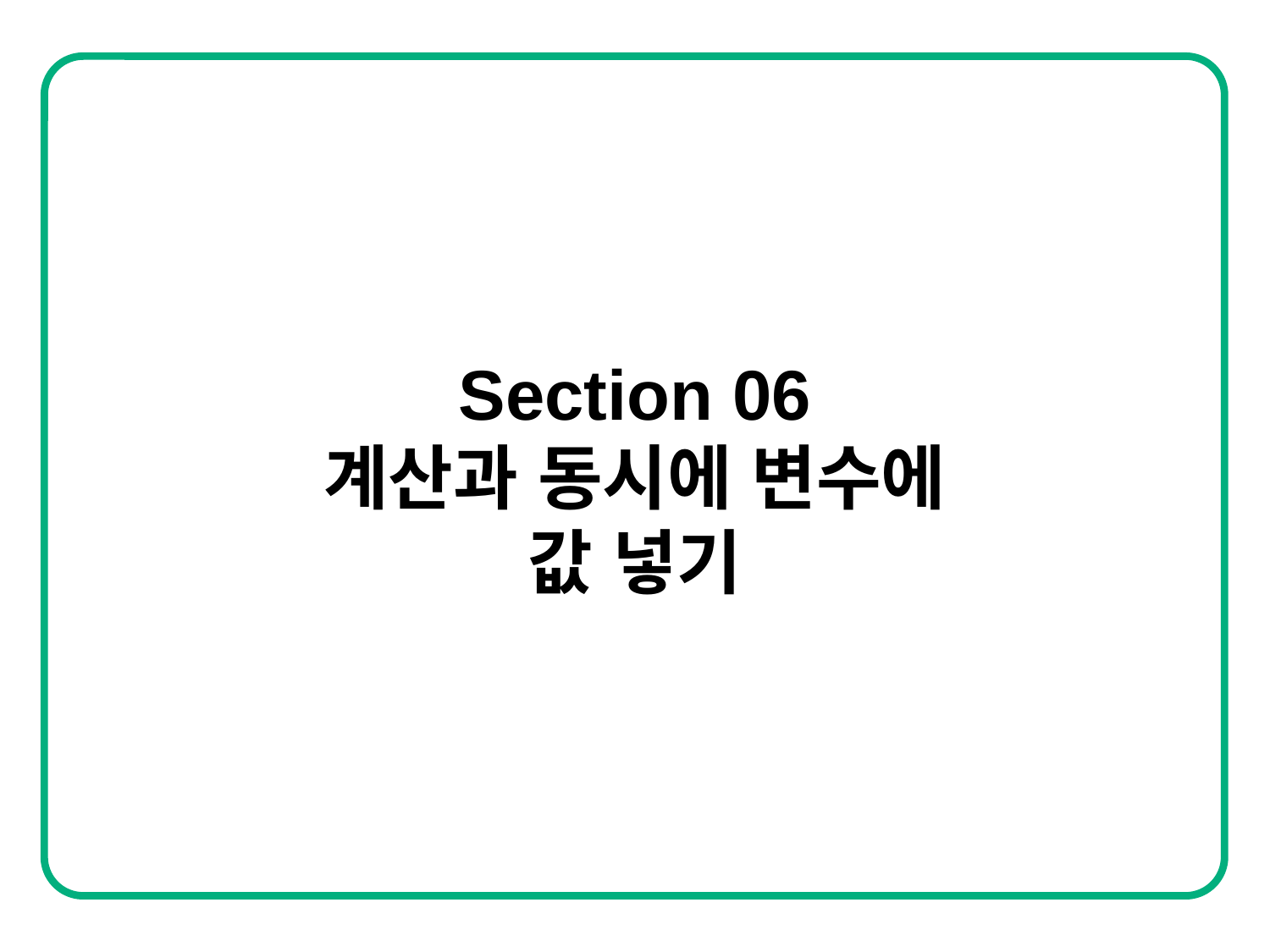

Section 06
계산과 동시에 변수에 값 넣기